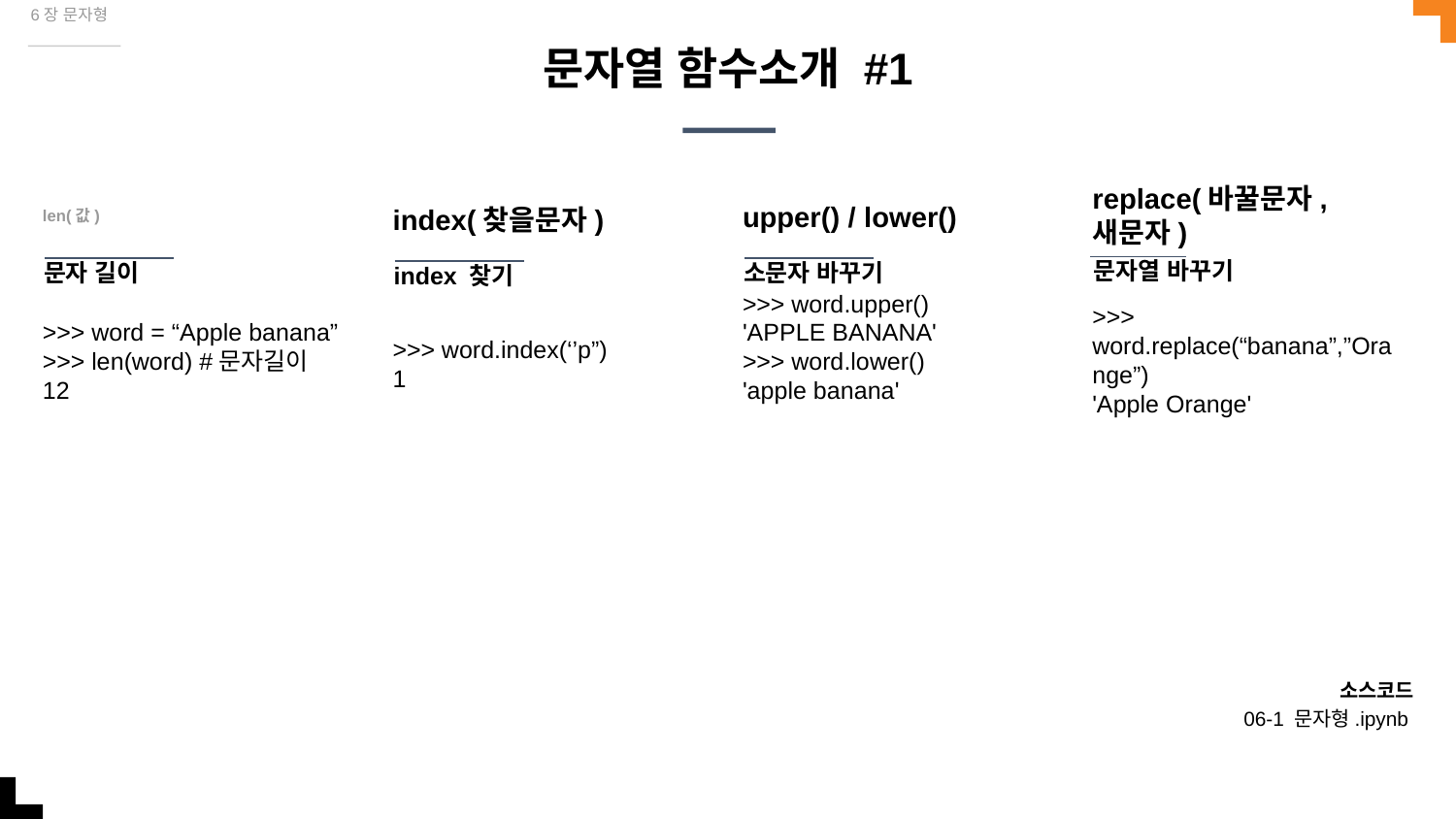

6장 문자형
# 문자열 함수소개 #1
replace(바꿀문자, 새문자)
len(값)
upper() / lower()
index(찾을문자)
문자열 바꾸기
소문자 바꾸기
문자 길이
index 찾기
>>> word.replace(“banana”,”Orange”)
'Apple Orange'
>>> word = “Apple banana”
>>> len(word) #문자길이
12
>>> word.upper()
'APPLE BANANA'
>>> word.lower()
'apple banana'

>>> word.index(‘’p”)
1
소스코드
06-1 문자형.ipynb